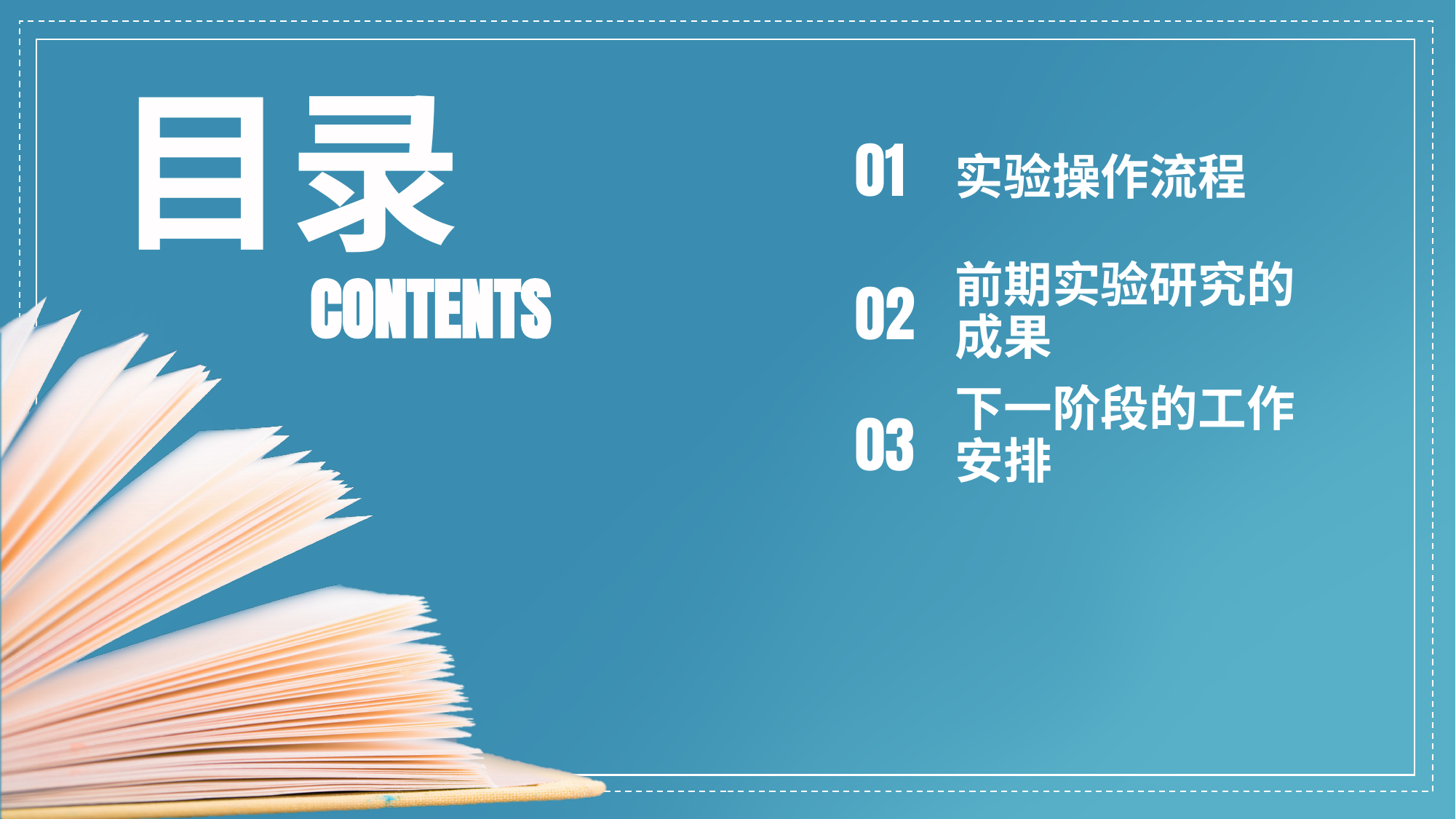

01

实验操作流程

02

前期实验研究的成果

03

下一阶段的工作安排

延时